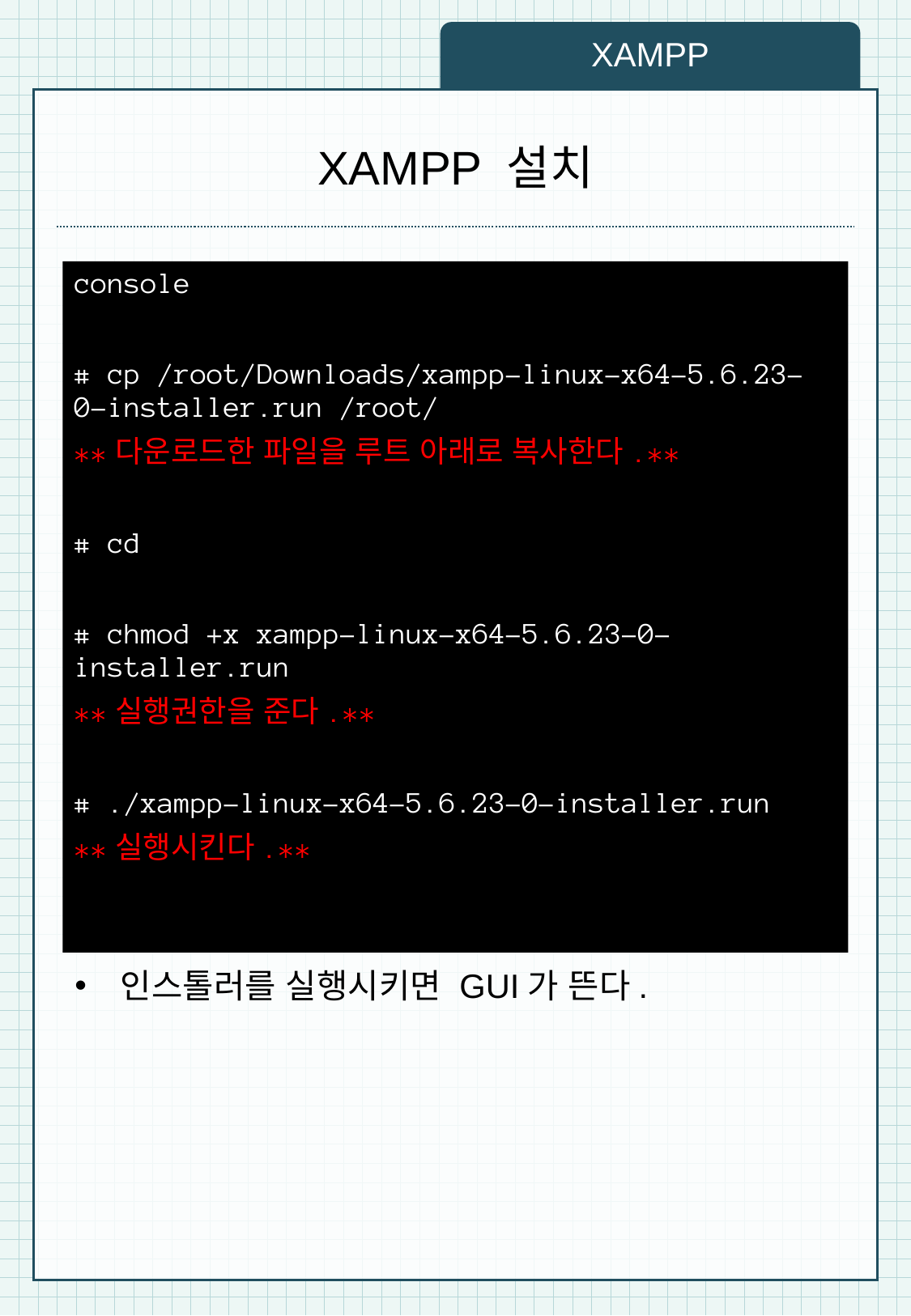

XAMPP

# XAMPP 설치
console

# cp /root/Downloads/xampp-linux-x64-5.6.23-0-installer.run /root/
**다운로드한 파일을 루트 아래로 복사한다.**

# cd

# chmod +x xampp-linux-x64-5.6.23-0-installer.run
**실행권한을 준다.**

# ./xampp-linux-x64-5.6.23-0-installer.run
**실행시킨다.**
인스톨러를 실행시키면 GUI가 뜬다.